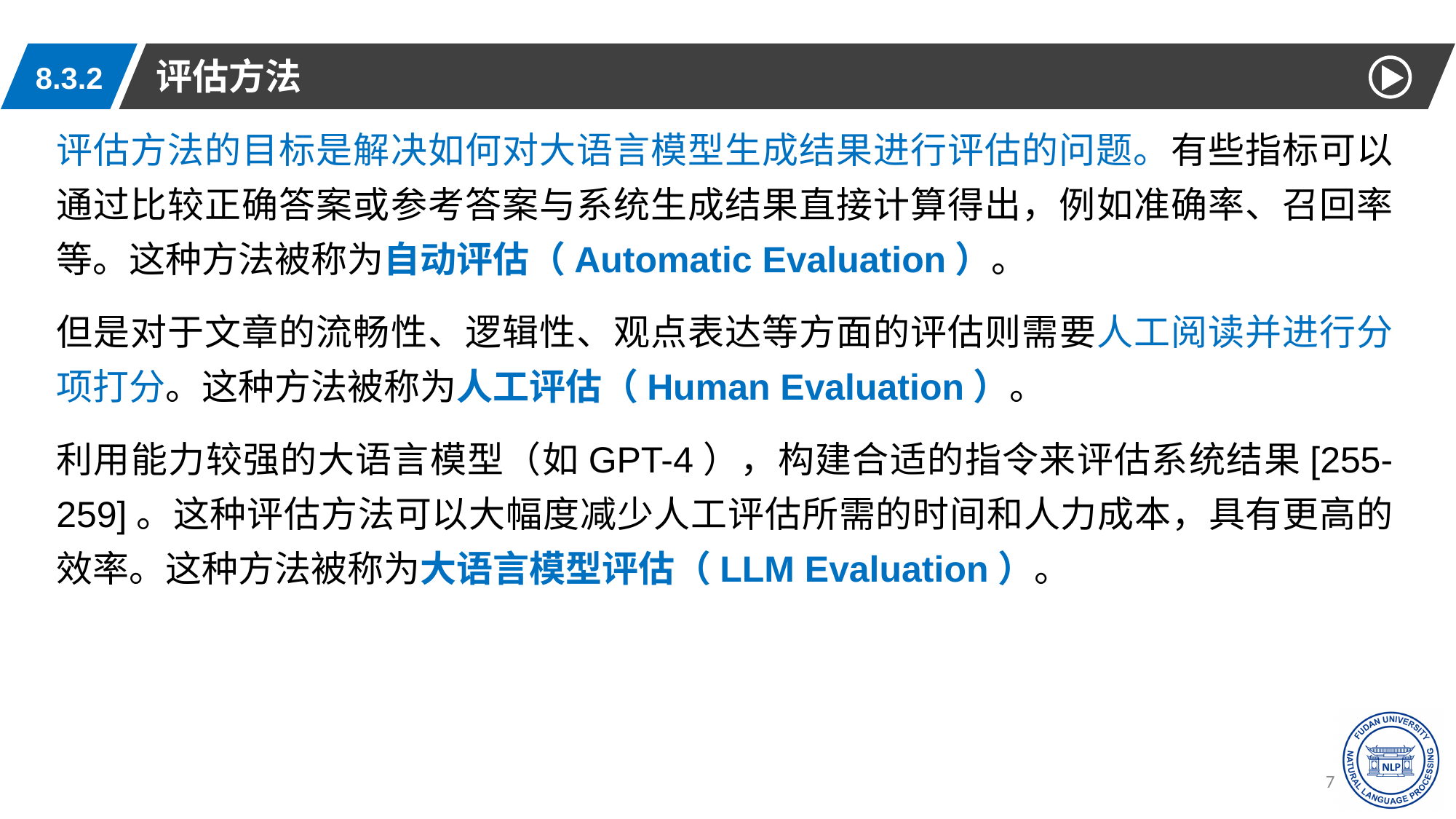

评估方法
8.3.2

评估方法的目标是解决如何对大语言模型生成结果进行评估的问题。有些指标可以通过比较正确答案或参考答案与系统生成结果直接计算得出，例如准确率、召回率等。这种方法被称为自动评估（Automatic Evaluation）。
但是对于文章的流畅性、逻辑性、观点表达等方面的评估则需要人工阅读并进行分项打分。这种方法被称为人工评估（Human Evaluation）。
利用能力较强的大语言模型（如GPT-4），构建合适的指令来评估系统结果[255-259]。这种评估方法可以大幅度减少人工评估所需的时间和人力成本，具有更高的效率。这种方法被称为大语言模型评估（LLM Evaluation）。
74